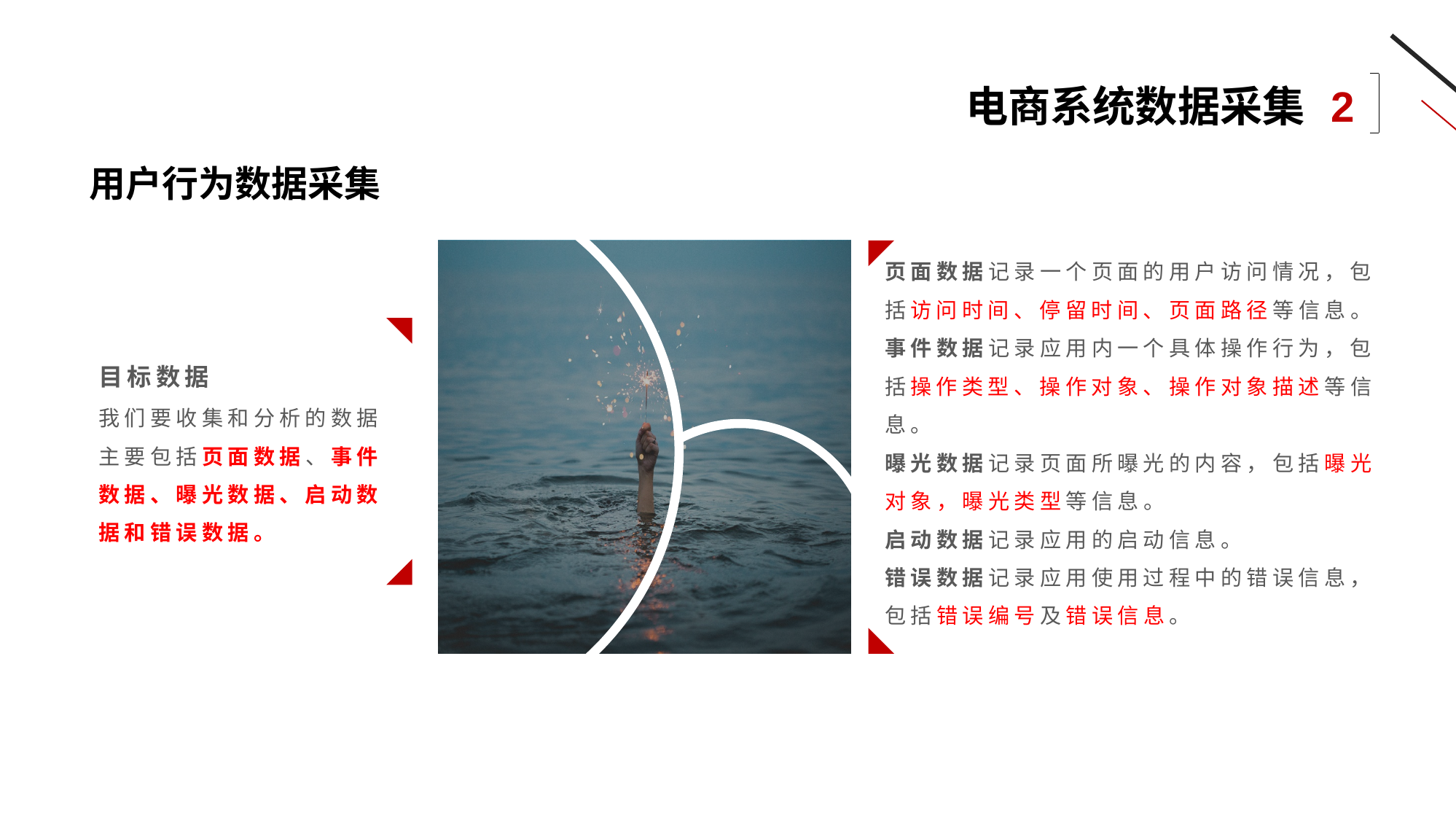

电商系统数据采集  2
用户行为数据采集

页面数据记录一个页面的用户访问情况，包括访问时间、停留时间、页面路径等信息。
事件数据记录应用内一个具体操作行为，包括操作类型、操作对象、操作对象描述等信息。
曝光数据记录页面所曝光的内容，包括曝光对象，曝光类型等信息。
启动数据记录应用的启动信息。
错误数据记录应用使用过程中的错误信息，包括错误编号及错误信息。

目标数据
我们要收集和分析的数据主要包括页面数据、事件数据、曝光数据、启动数据和错误数据。